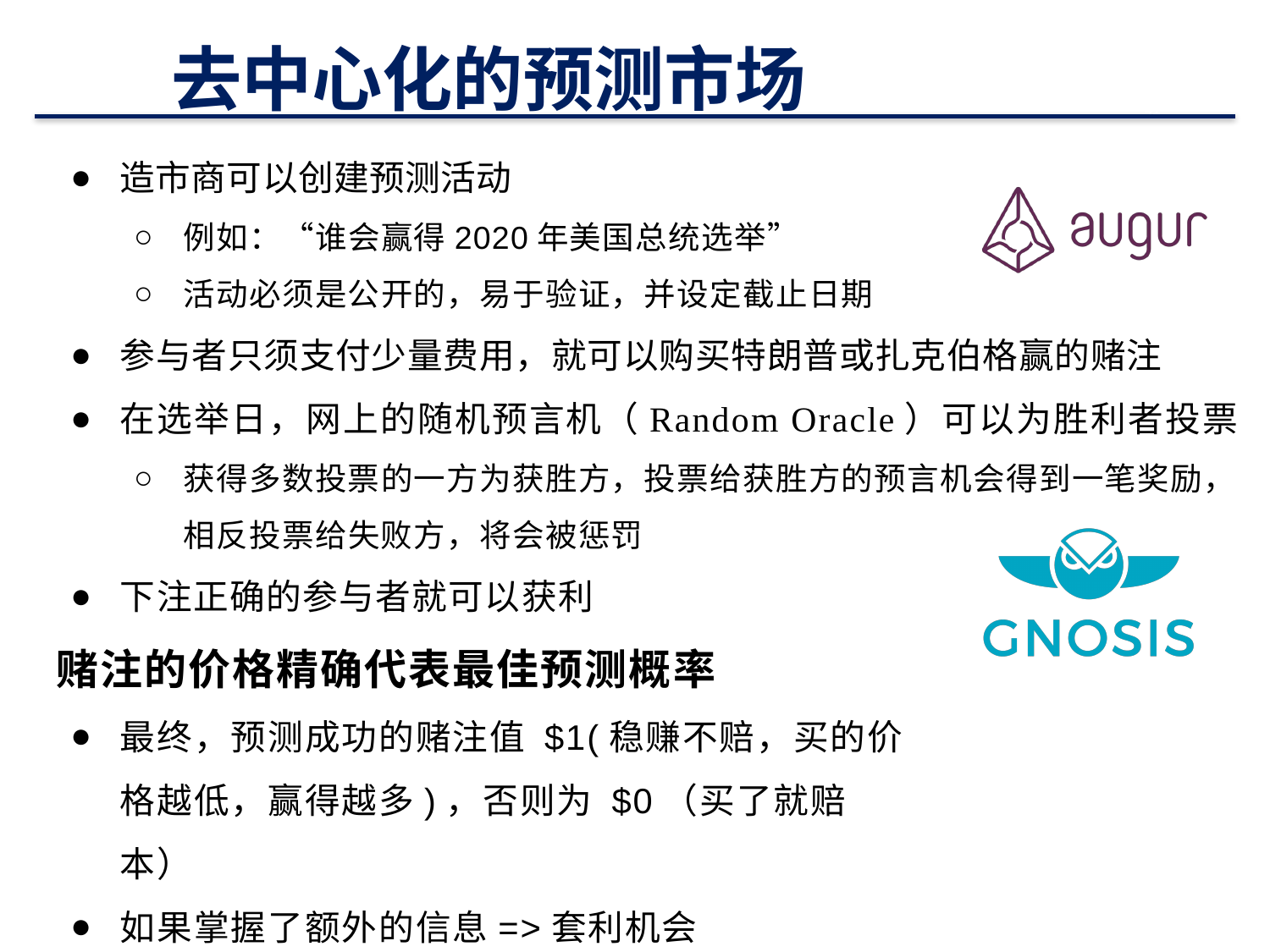

# 去中心化的预测市场
41
造市商可以创建预测活动
例如：“谁会赢得2020年美国总统选举”
活动必须是公开的，易于验证，并设定截止日期
参与者只须支付少量费用，就可以购买特朗普或扎克伯格赢的赌注
在选举日，网上的随机预言机（Random Oracle）可以为胜利者投票
获得多数投票的一方为获胜方，投票给获胜方的预言机会得到一笔奖励，相反投票给失败方，将会被惩罚
下注正确的参与者就可以获利
赌注的价格精确代表最佳预测概率
最终，预测成功的赌注值 $1(稳赚不赔，买的价格越低，赢得越多)，否则为 $0（买了就赔本）
如果掌握了额外的信息=>套利机会